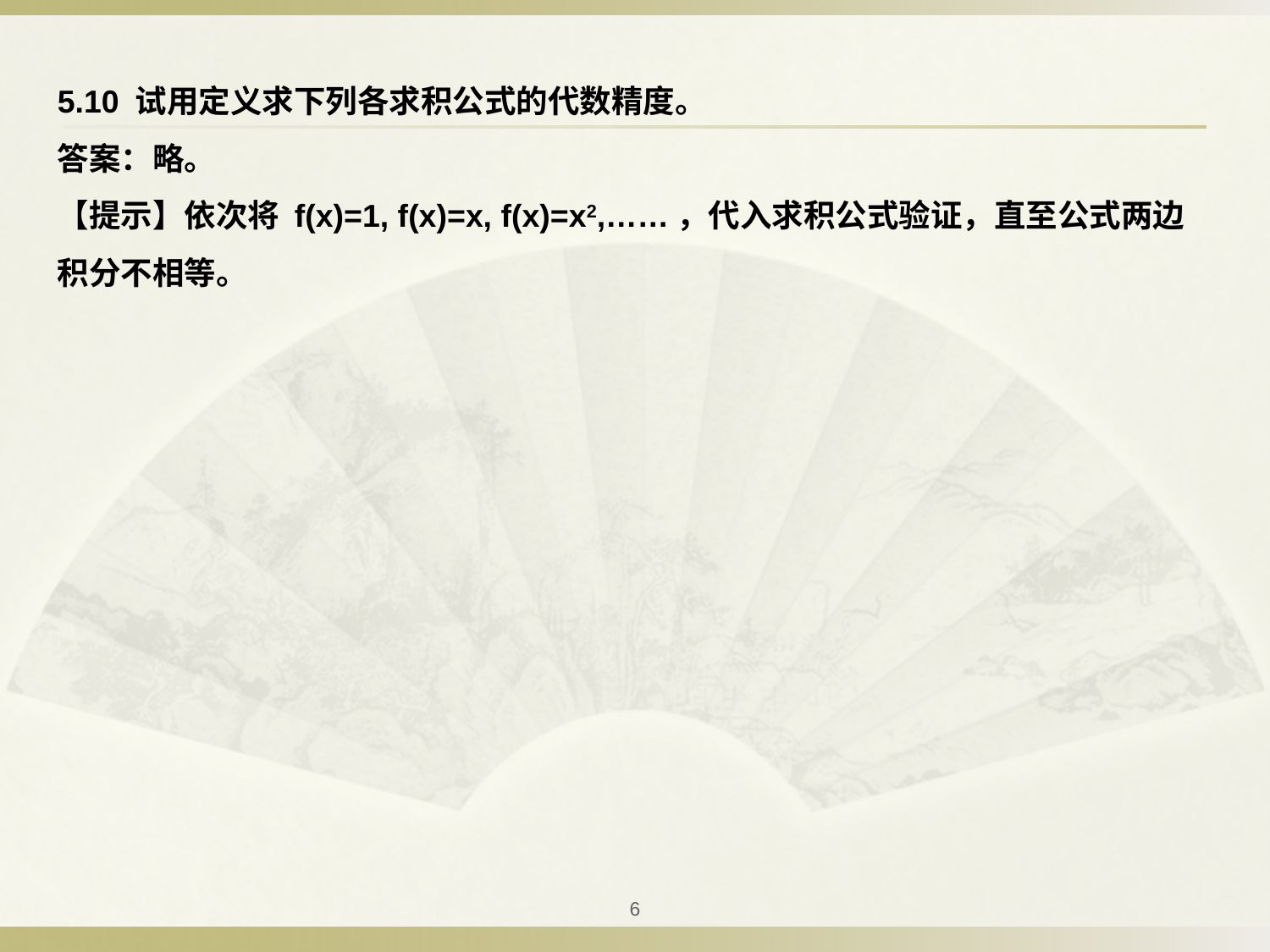

5.10 试用定义求下列各求积公式的代数精度。
答案：略。
【提示】依次将 f(x)=1, f(x)=x, f(x)=x2,……，代入求积公式验证，直至公式两边积分不相等。
6